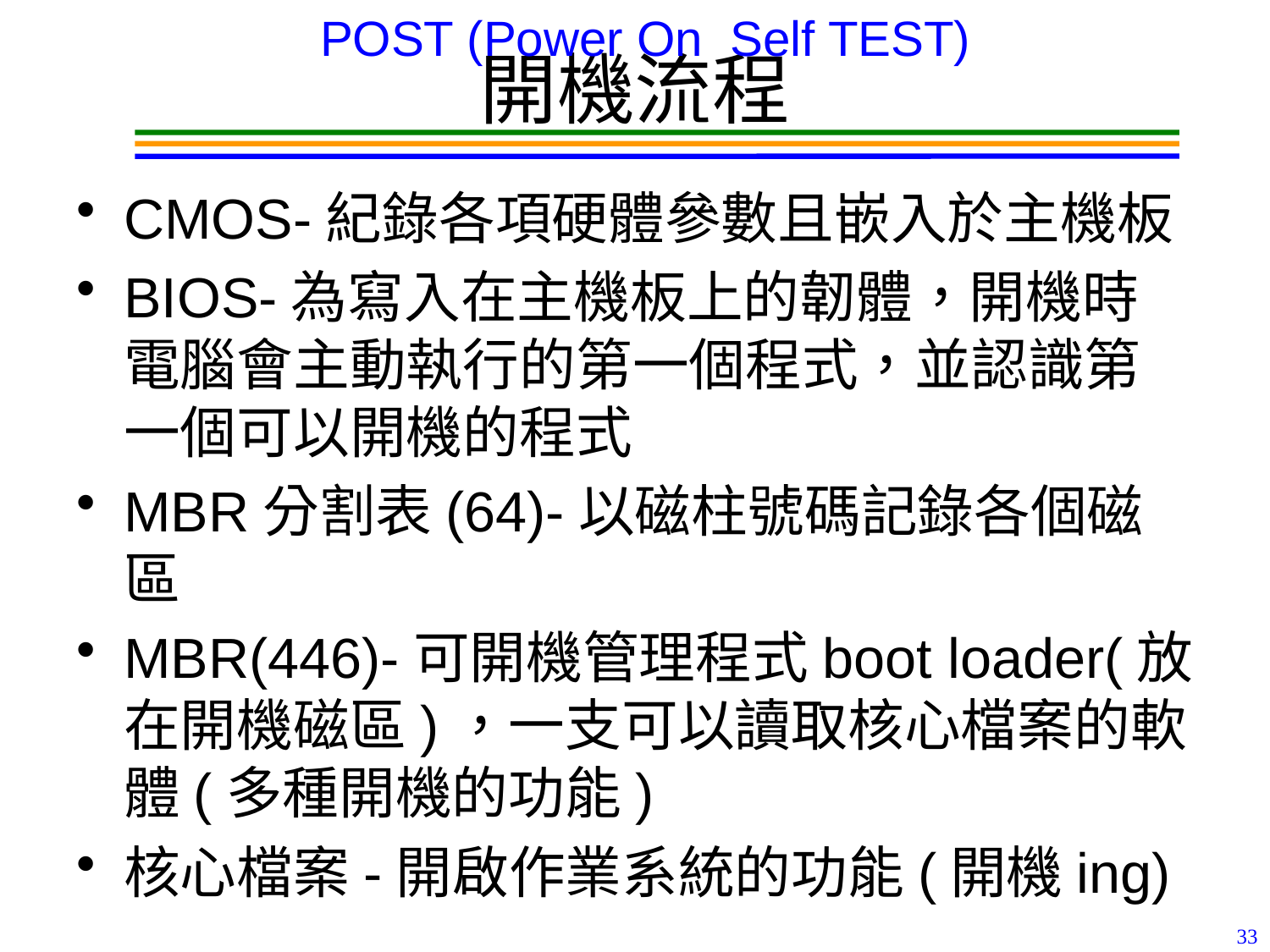

POST (Power On  Self TEST)
# 開機流程
CMOS-紀錄各項硬體參數且嵌入於主機板
BIOS-為寫入在主機板上的韌體，開機時電腦會主動執行的第一個程式，並認識第一個可以開機的程式
MBR分割表(64)-以磁柱號碼記錄各個磁區
MBR(446)-可開機管理程式boot loader(放在開機磁區)，一支可以讀取核心檔案的軟體(多種開機的功能)
核心檔案-開啟作業系統的功能(開機ing)
33